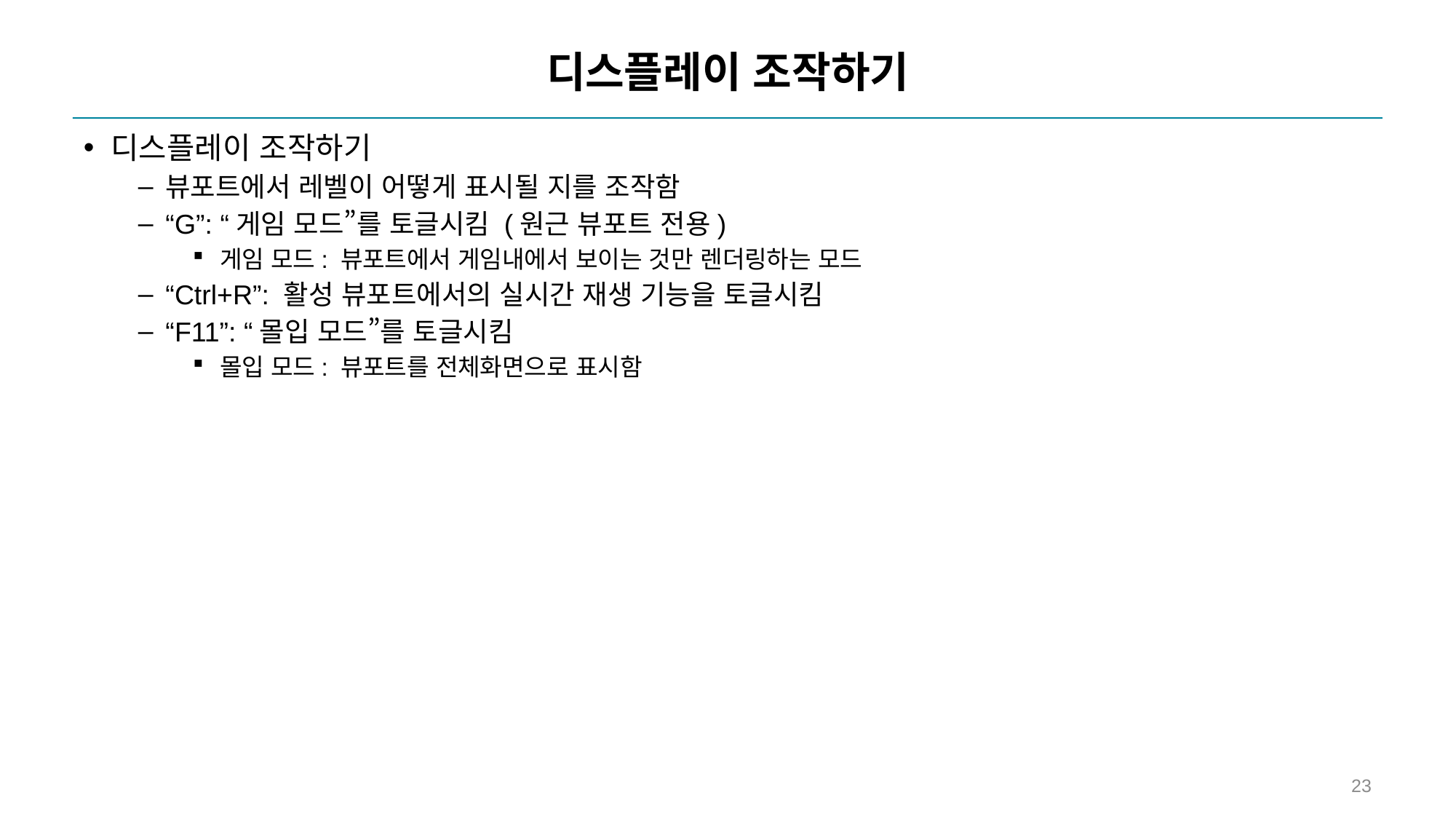

# 디스플레이 조작하기
디스플레이 조작하기
뷰포트에서 레벨이 어떻게 표시될 지를 조작함
“G”: “게임 모드”를 토글시킴 (원근 뷰포트 전용)
게임 모드: 뷰포트에서 게임내에서 보이는 것만 렌더링하는 모드
“Ctrl+R”: 활성 뷰포트에서의 실시간 재생 기능을 토글시킴
“F11”: “몰입 모드”를 토글시킴
몰입 모드: 뷰포트를 전체화면으로 표시함

23